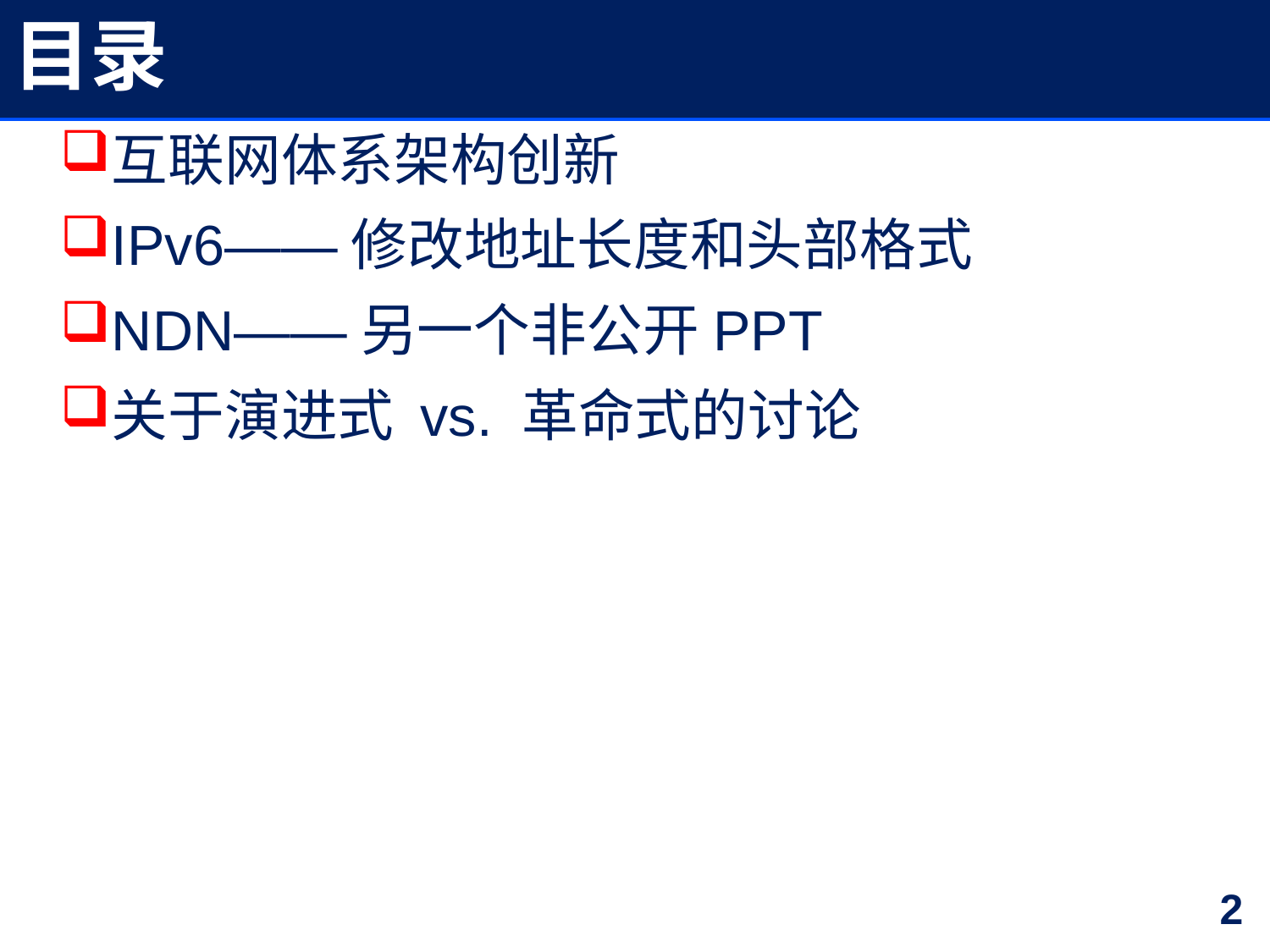

# 目录
互联网体系架构创新
IPv6——修改地址长度和头部格式
NDN——另一个非公开PPT
关于演进式 vs. 革命式的讨论
2